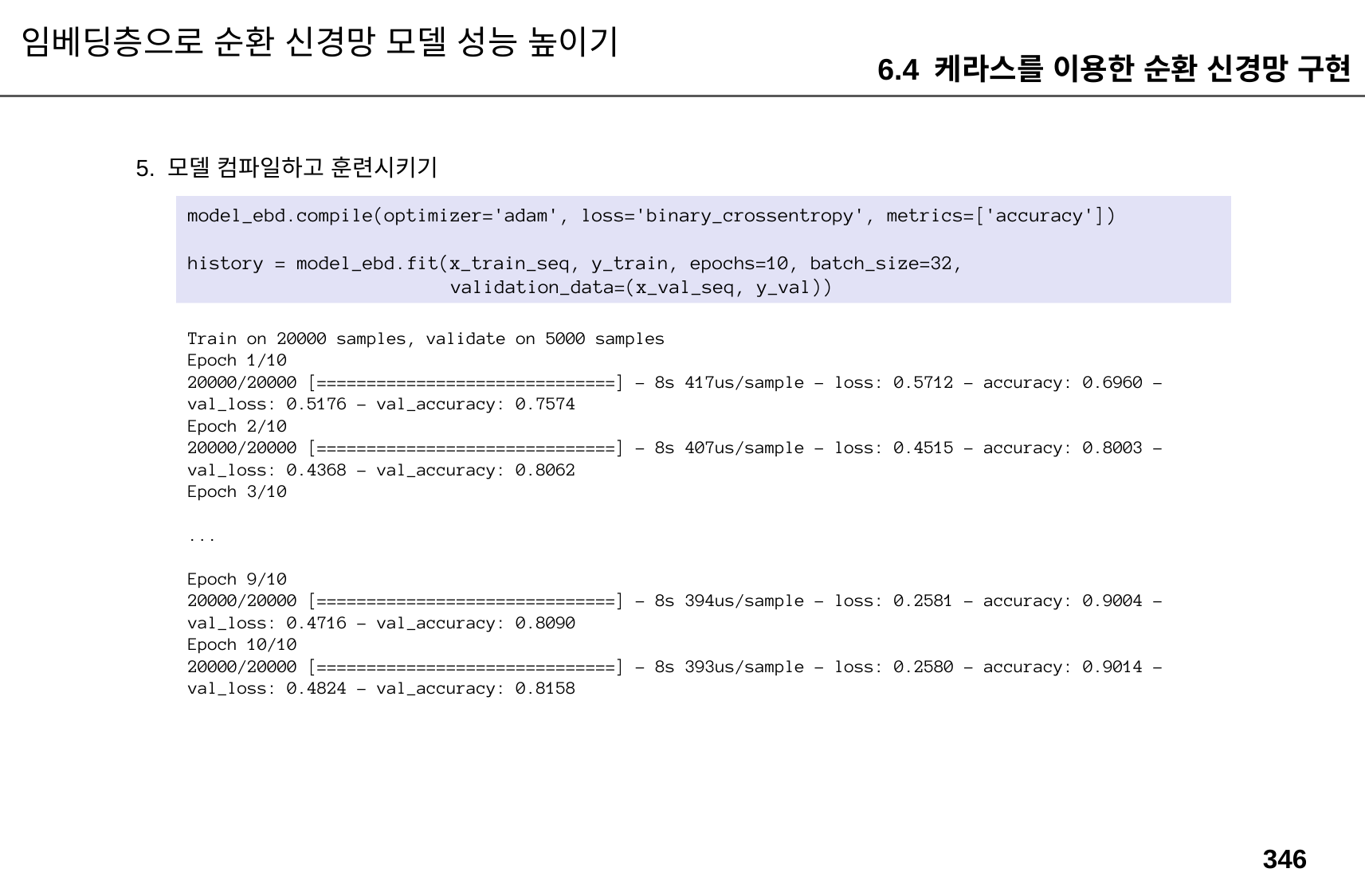

임베딩층으로 순환 신경망 모델 성능 높이기
6.4 케라스를 이용한 순환 신경망 구현
5. 모델 컴파일하고 훈련시키기
model_ebd.compile(optimizer='adam', loss='binary_crossentropy', metrics=['accuracy'])

history = model_ebd.fit(x_train_seq, y_train, epochs=10, batch_size=32,
                        validation_data=(x_val_seq, y_val))
Train on 20000 samples, validate on 5000 samples
Epoch 1/10
20000/20000 [==============================] - 8s 417us/sample - loss: 0.5712 - accuracy: 0.6960 - val_loss: 0.5176 - val_accuracy: 0.7574
Epoch 2/10
20000/20000 [==============================] - 8s 407us/sample - loss: 0.4515 - accuracy: 0.8003 - val_loss: 0.4368 - val_accuracy: 0.8062
Epoch 3/10

...

Epoch 9/10
20000/20000 [==============================] - 8s 394us/sample - loss: 0.2581 - accuracy: 0.9004 - val_loss: 0.4716 - val_accuracy: 0.8090
Epoch 10/10
20000/20000 [==============================] - 8s 393us/sample - loss: 0.2580 - accuracy: 0.9014 - val_loss: 0.4824 - val_accuracy: 0.8158